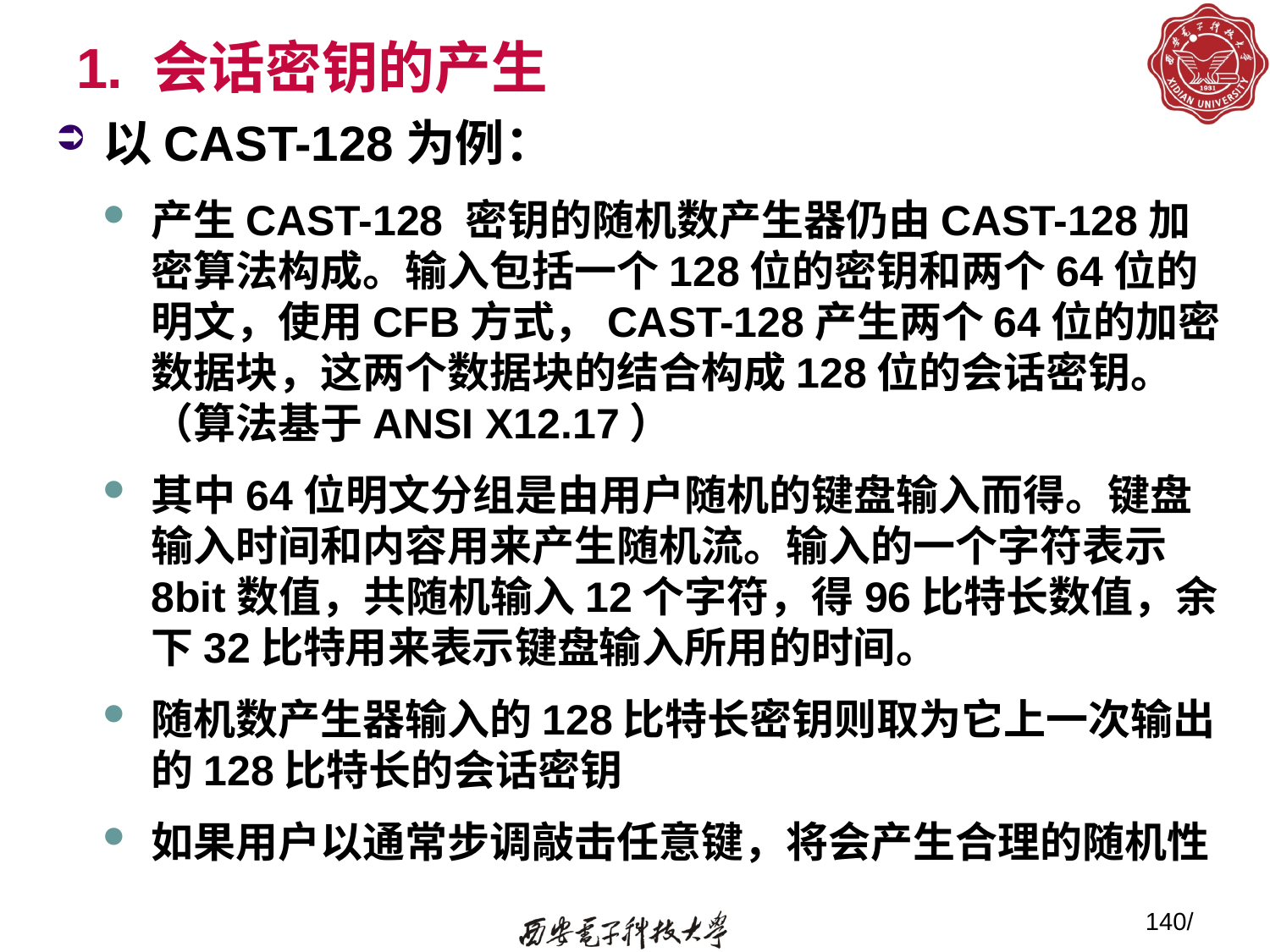

# 1. 会话密钥的产生
以CAST-128为例：
产生CAST-128 密钥的随机数产生器仍由CAST-128加密算法构成。输入包括一个128位的密钥和两个64位的明文，使用CFB方式，CAST-128产生两个64位的加密数据块，这两个数据块的结合构成128位的会话密钥。（算法基于ANSI X12.17）
其中64位明文分组是由用户随机的键盘输入而得。键盘输入时间和内容用来产生随机流。输入的一个字符表示8bit数值，共随机输入12个字符，得96比特长数值，余下32比特用来表示键盘输入所用的时间。
随机数产生器输入的128比特长密钥则取为它上一次输出的128比特长的会话密钥
如果用户以通常步调敲击任意键，将会产生合理的随机性
140/